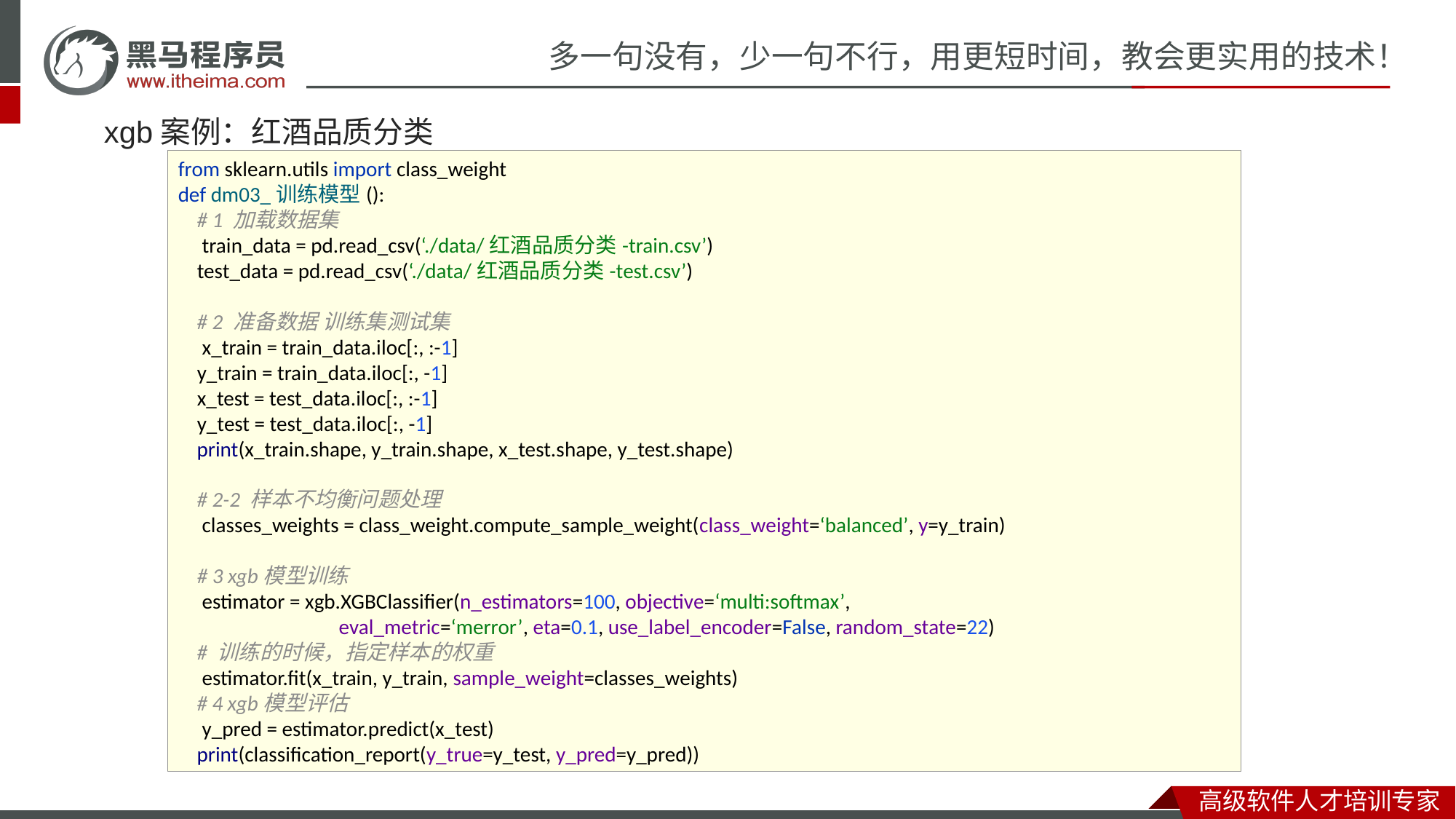

# xgb案例：红酒品质分类
from sklearn.utils import class_weight
def dm03_训练模型():
    # 1 加载数据集
    train_data = pd.read_csv(‘./data/红酒品质分类-train.csv’)
    test_data = pd.read_csv(‘./data/红酒品质分类-test.csv’)
    # 2 准备数据 训练集测试集
    x_train = train_data.iloc[:, :-1]
    y_train = train_data.iloc[:, -1]
    x_test = test_data.iloc[:, :-1]
    y_test = test_data.iloc[:, -1]
    print(x_train.shape, y_train.shape, x_test.shape, y_test.shape)
    # 2-2 样本不均衡问题处理
    classes_weights = class_weight.compute_sample_weight(class_weight=‘balanced’, y=y_train)
    # 3 xgb模型训练
    estimator = xgb.XGBClassifier(n_estimators=100, objective=‘multi:softmax’,
                                  eval_metric=‘merror’, eta=0.1, use_label_encoder=False, random_state=22)
    # 训练的时候，指定样本的权重
    estimator.fit(x_train, y_train, sample_weight=classes_weights)
    # 4 xgb模型评估
    y_pred = estimator.predict(x_test)
    print(classification_report(y_true=y_test, y_pred=y_pred))